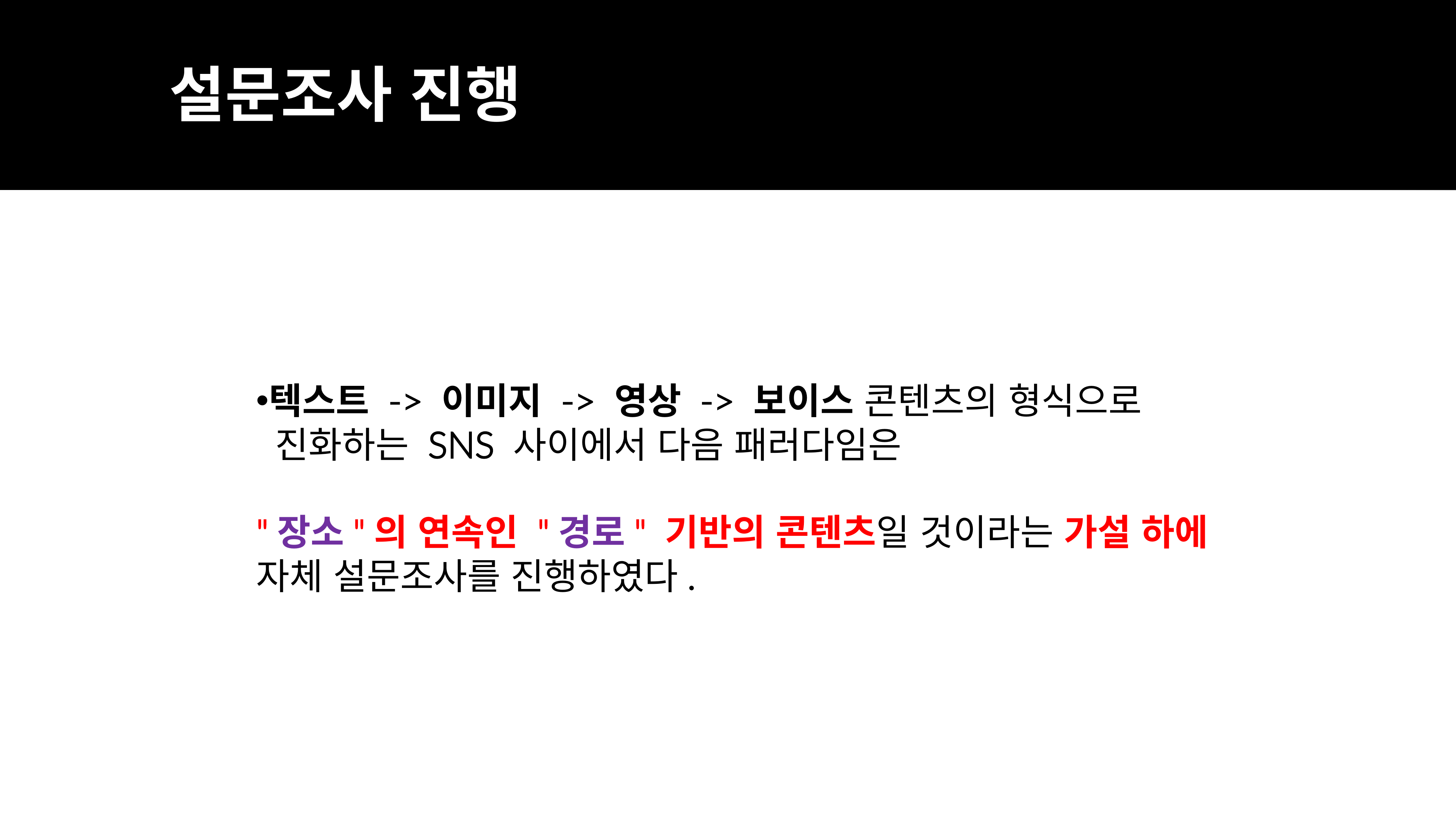

설문조사 진행
텍스트 -> 이미지 -> 영상 -> 보이스 콘텐츠의 형식으로
 진화하는 SNS 사이에서 다음 패러다임은

"장소"의 연속인 "경로" 기반의 콘텐츠일 것이라는 가설 하에
자체 설문조사를 진행하였다.